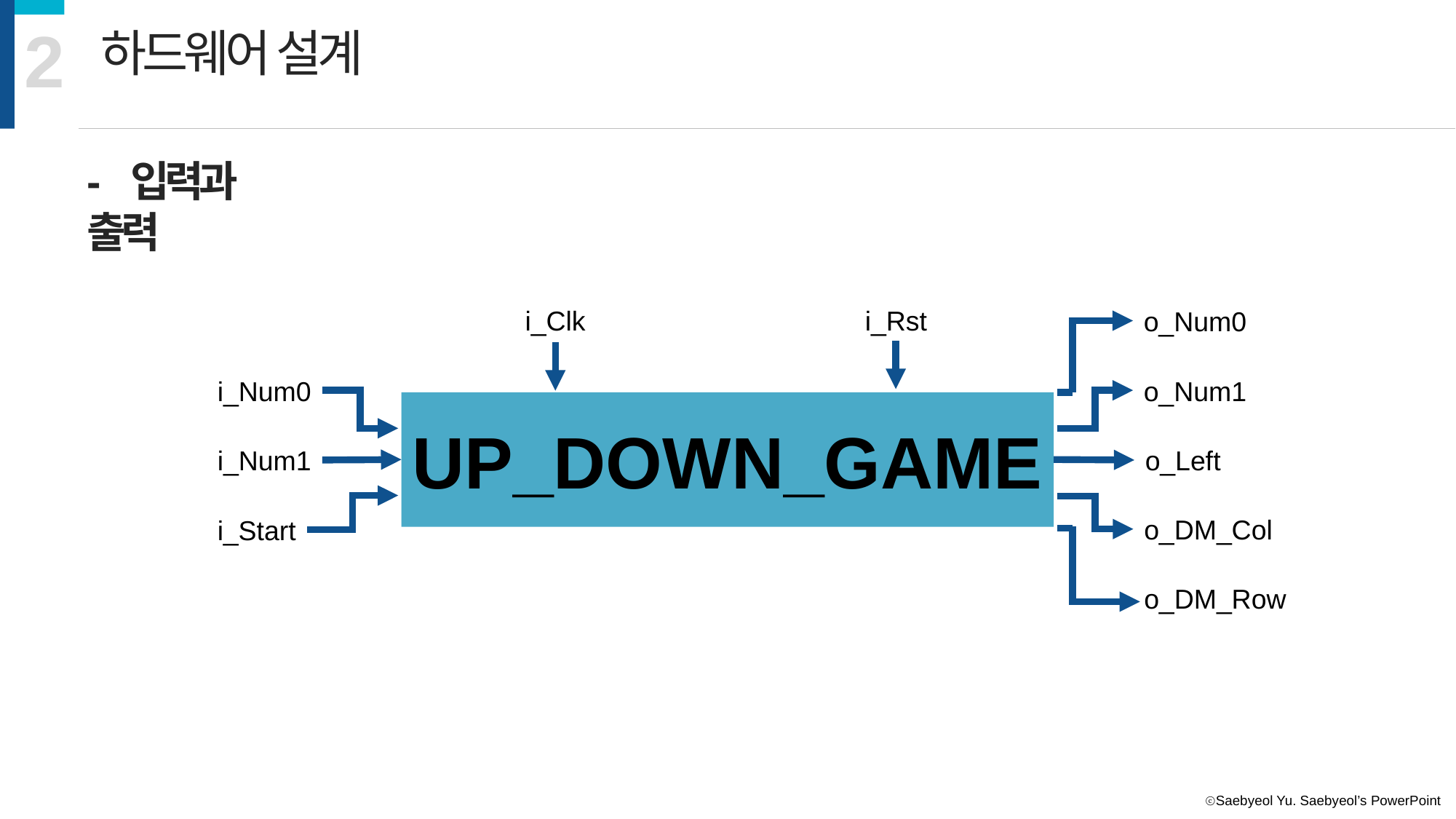

2
하드웨어 설계
-  입력과 출력
i_Clk
i_Rst
o_Num0
i_Num0
o_Num1

UP_DOWN_GAME

i_Num1
o_Left
o_DM_Col
i_Start
o_DM_Row